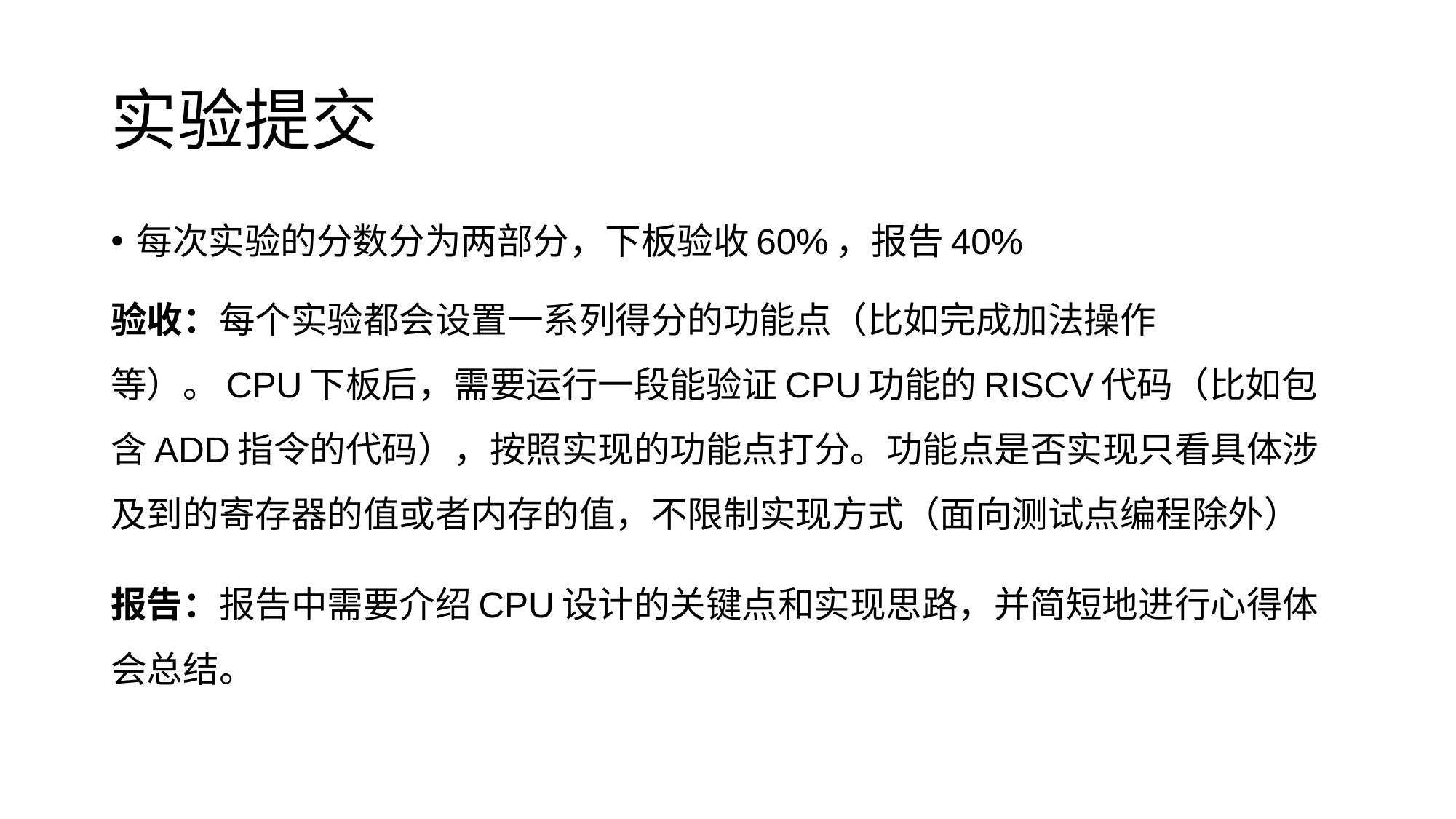

# 实验提交
每次实验的分数分为两部分，下板验收60%，报告40%
验收：每个实验都会设置一系列得分的功能点（比如完成加法操作等）。CPU下板后，需要运行一段能验证CPU功能的RISCV代码（比如包含ADD指令的代码），按照实现的功能点打分。功能点是否实现只看具体涉及到的寄存器的值或者内存的值，不限制实现方式（面向测试点编程除外）
报告：报告中需要介绍CPU设计的关键点和实现思路，并简短地进行心得体会总结。